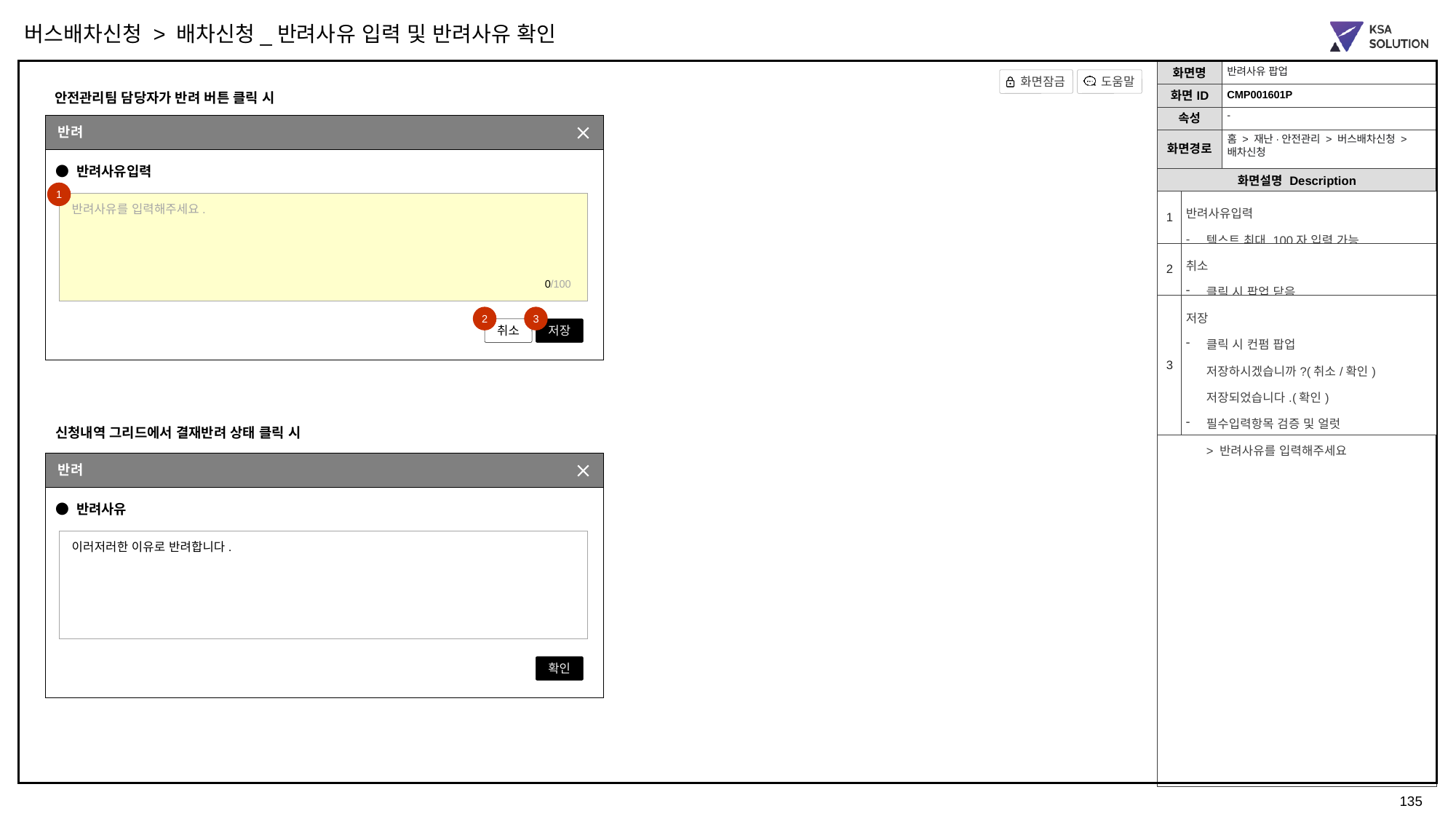

버스배차신청 > 배차신청_반려사유 입력 및 반려사유 확인
반려사유 팝업
CMP001601P
안전관리팀 담당자가 반려 버튼 클릭 시
-

반려

부점조회 팝업(팀 포함)
홈 > 재난·안전관리 > 버스배차신청 >  배차신청
● 반려사유입력
1
| 1 | 반려사유입력 텍스트 최대 100자 입력 가능 |
| --- | --- |
| 2 | 취소 클릭 시 팝업 닫음 |
| 3 | 저장 클릭 시 컨펌 팝업 저장하시겠습니까?(취소/확인) 저장되었습니다.(확인) 필수입력항목 검증 및 얼럿 > 반려사유를 입력해주세요 |
반려사유를 입력해주세요.
0/100
2
3
취소
저장
신청내역 그리드에서 결재반려 상태 클릭 시

반려

부점조회 팝업(팀 포함)
● 반려사유
이러저러한 이유로 반려합니다.
확인